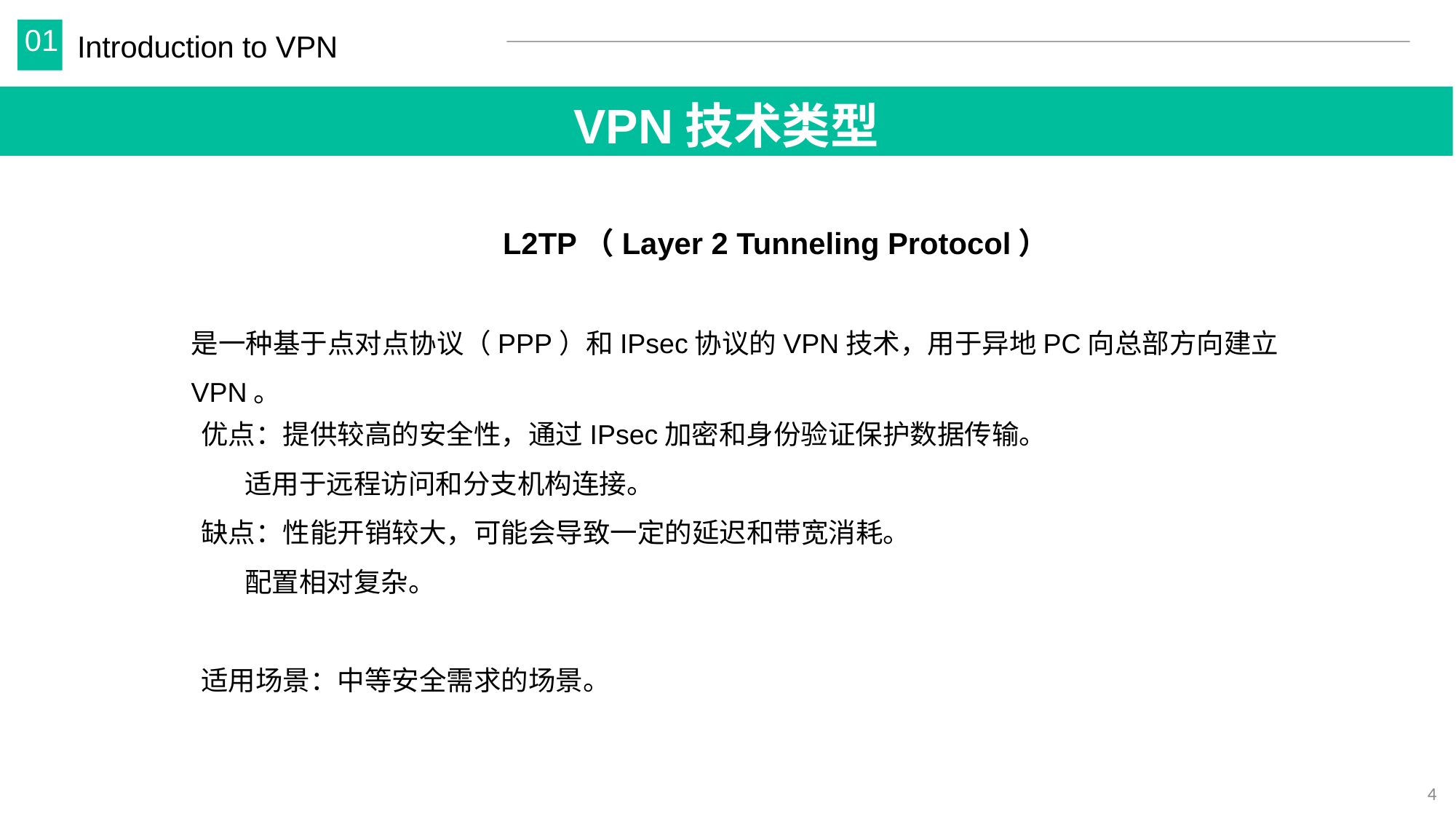

Introduction to VPN

01

VPN技术类型
      L2TP（Layer 2 Tunneling Protocol）

是一种基于点对点协议（PPP）和IPsec协议的VPN技术，用于异地PC向总部方向建立VPN。
优点：提供较高的安全性，通过IPsec加密和身份验证保护数据传输。
      适用于远程访问和分支机构连接。
缺点：性能开销较大，可能会导致一定的延迟和带宽消耗。
      配置相对复杂。

适用场景：中等安全需求的场景。

4